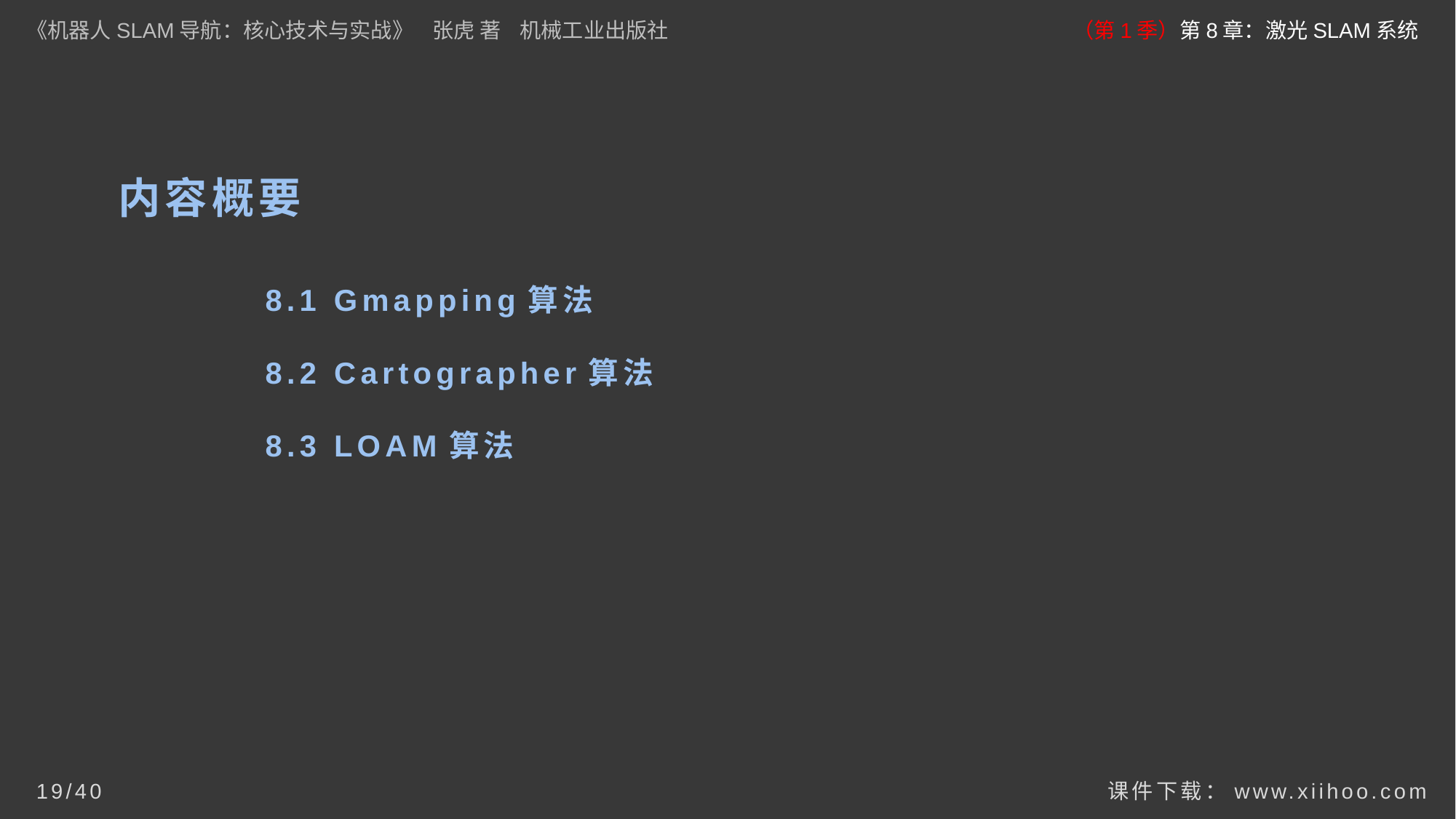

《机器人SLAM导航：核心技术与实战》    张虎 著    机械工业出版社
（第1季）第8章：激光SLAM系统
# 内容概要
8.1 Gmapping算法
8.2 Cartographer算法
8.3 LOAM算法
课件下载：www.xiihoo.com
19/40